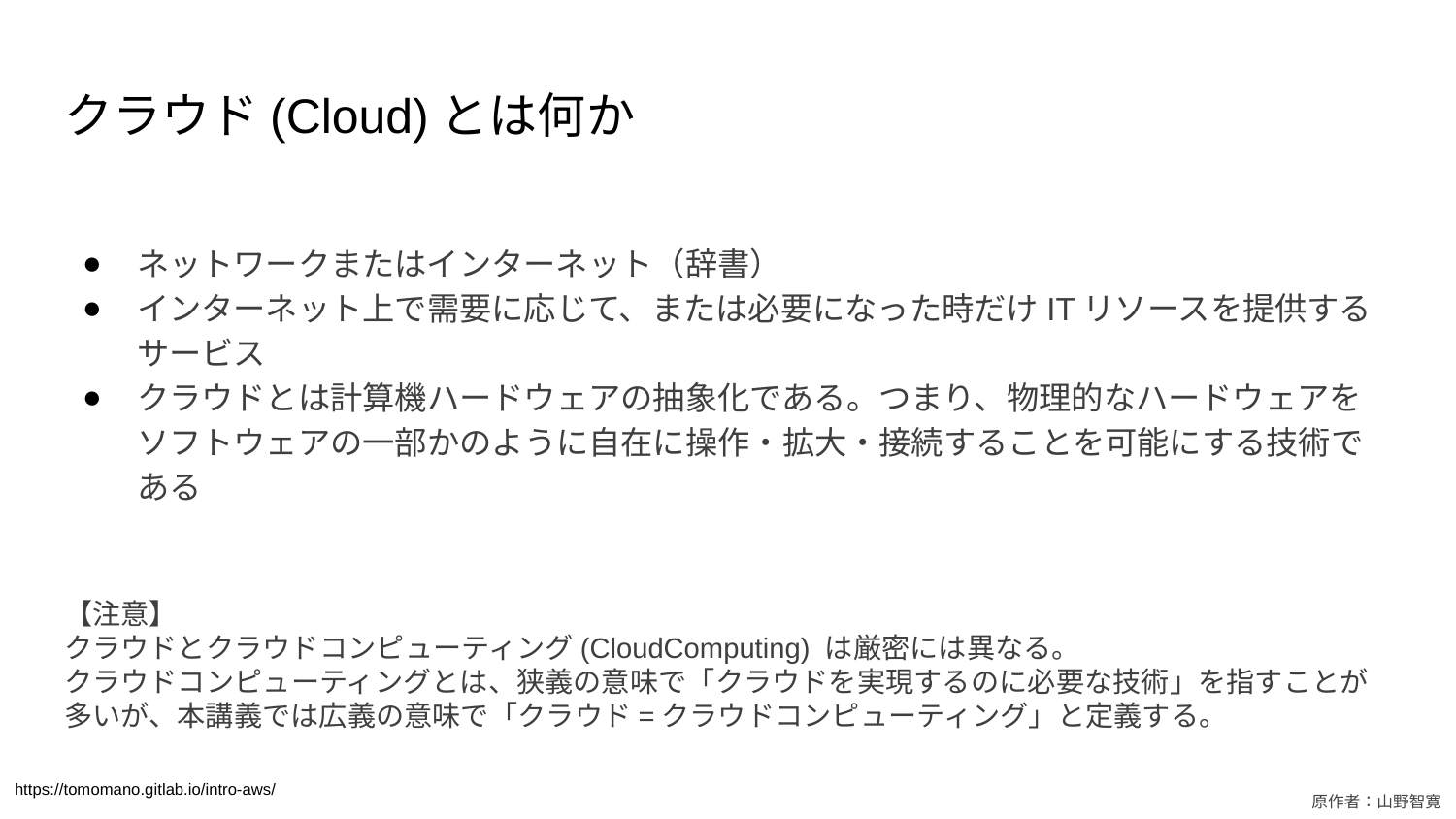

# クラウド(Cloud)とは何か
ネットワークまたはインターネット（辞書）
インターネット上で需要に応じて、または必要になった時だけITリソースを提供するサービス
クラウドとは計算機ハードウェアの抽象化である。つまり、物理的なハードウェアをソフトウェアの一部かのように自在に操作・拡大・接続することを可能にする技術である
【注意】
クラウドとクラウドコンピューティング(CloudComputing) は厳密には異なる。
クラウドコンピューティングとは、狭義の意味で「クラウドを実現するのに必要な技術」を指すことが多いが、本講義では広義の意味で「クラウド=クラウドコンピューティング」と定義する。
https://tomomano.gitlab.io/intro-aws/
原作者：山野智寛